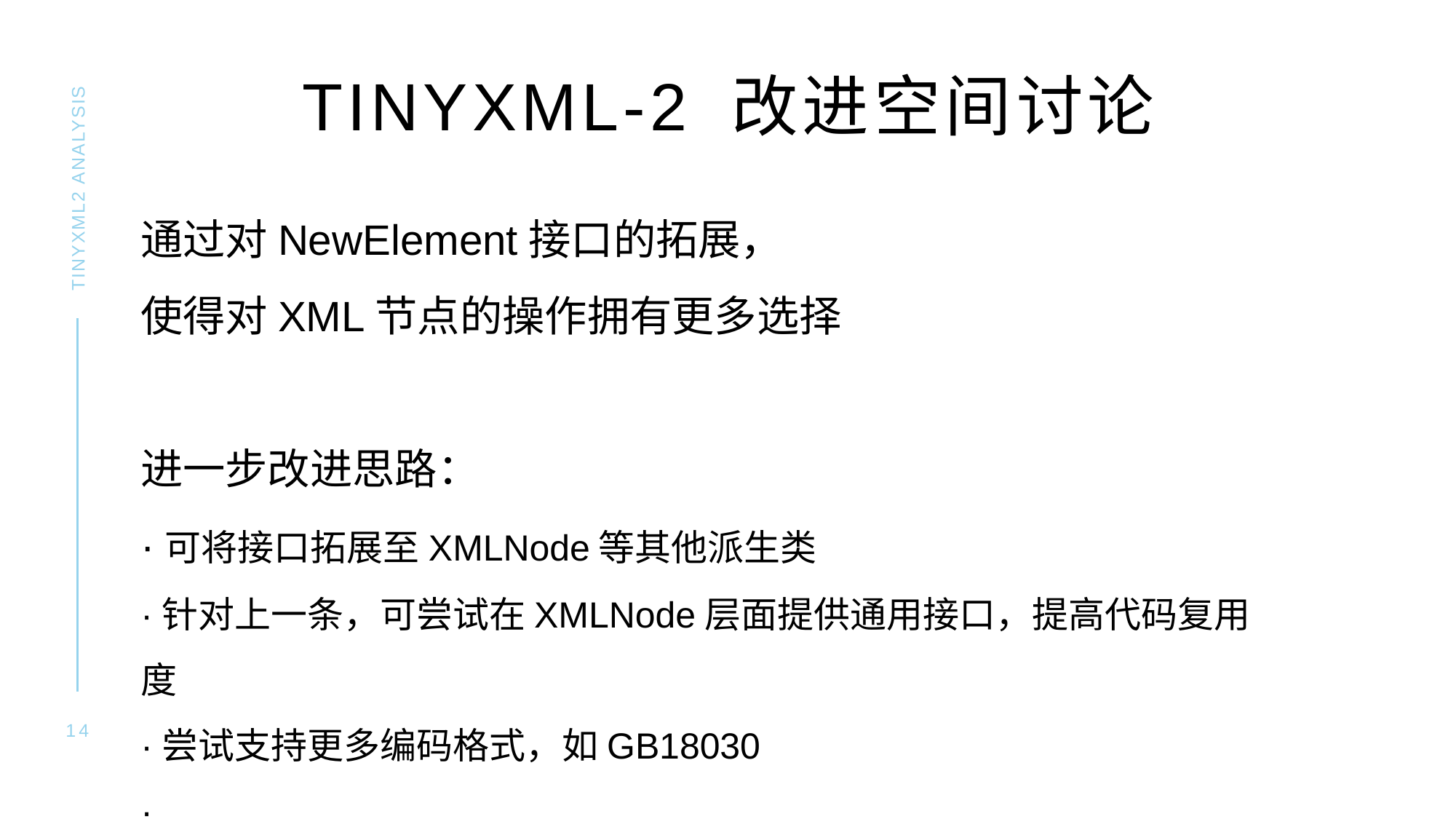

# TINYXML-2 改进空间讨论
TINYXML2 ANALYSIS
通过对NewElement接口的拓展，
使得对XML节点的操作拥有更多选择

进一步改进思路：
·可将接口拓展至XMLNode等其他派生类
·针对上一条，可尝试在XMLNode层面提供通用接口，提高代码复用度
·尝试支持更多编码格式，如GB18030
·……

14